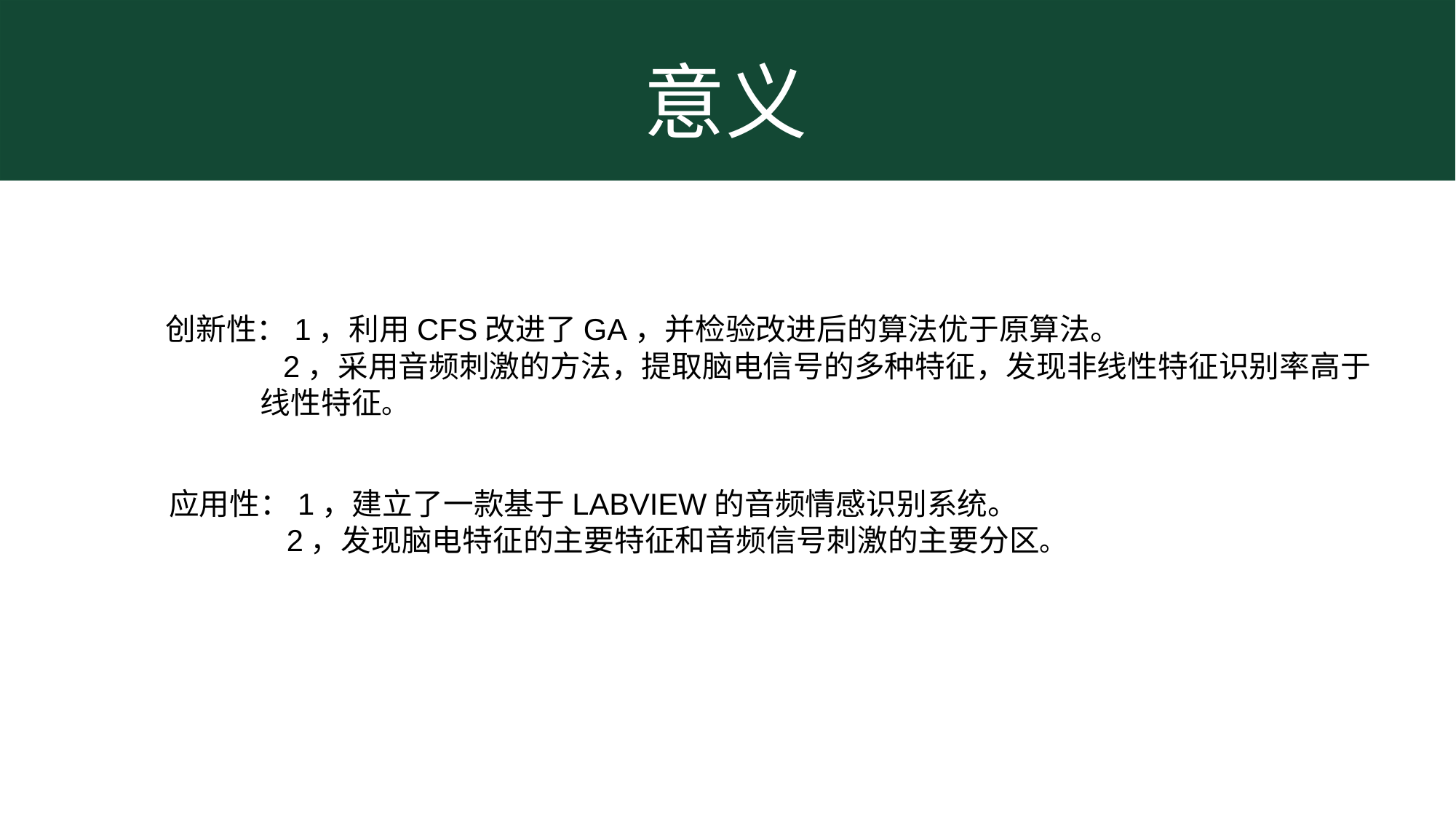

意义
创新性：1，利用CFS改进了GA，并检验改进后的算法优于原算法。
	 2，采用音频刺激的方法，提取脑电信号的多种特征，发现非线性特征识别率高于
             线性特征。
应用性：1，建立了一款基于LABVIEW的音频情感识别系统。
	 2，发现脑电特征的主要特征和音频信号刺激的主要分区。